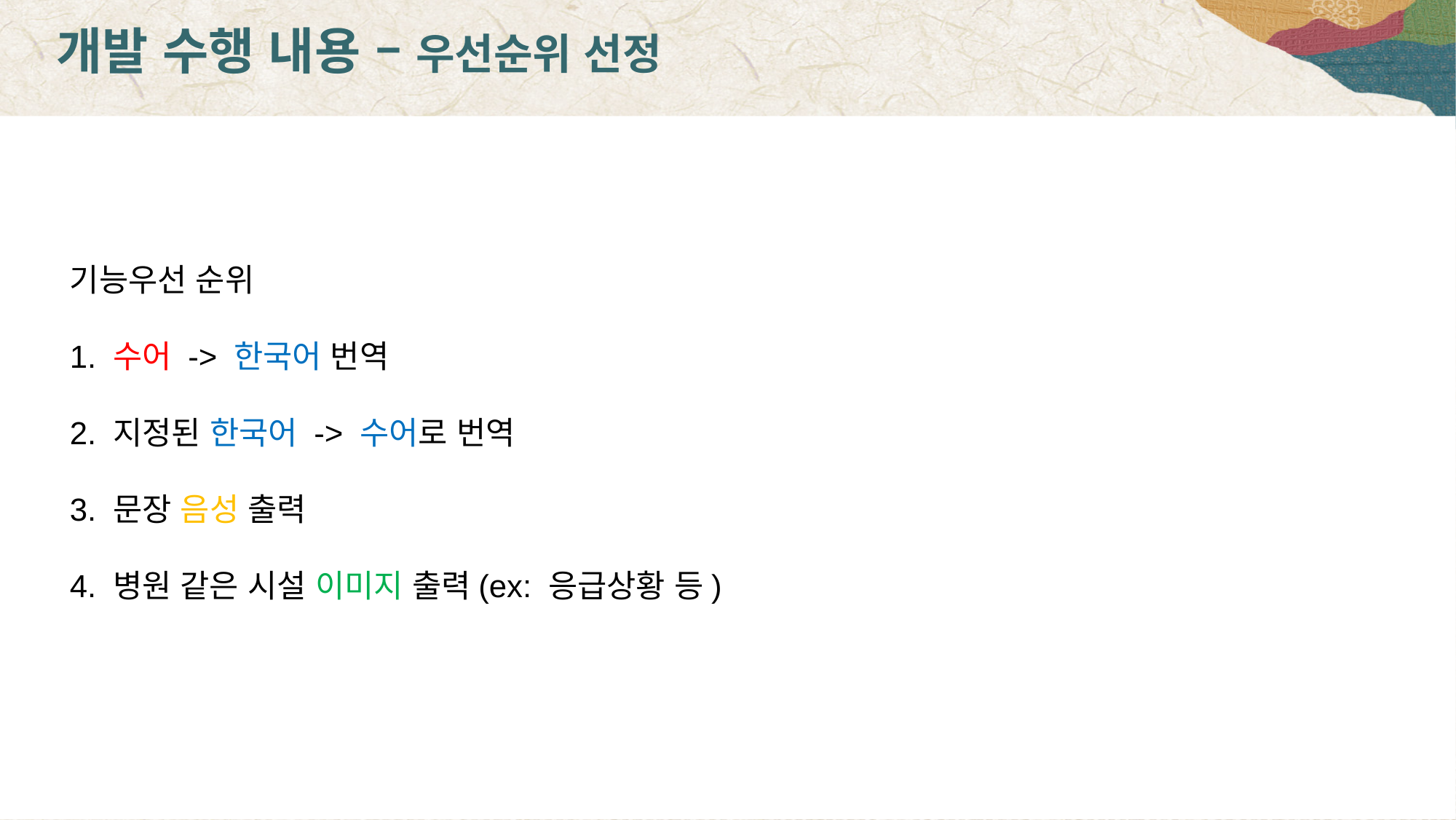

개발 수행 내용 – 우선순위 선정

기능우선 순위

1. 수어 -> 한국어 번역

2. 지정된 한국어 -> 수어로 번역

3. 문장 음성 출력

4. 병원 같은 시설 이미지 출력(ex: 응급상황 등)